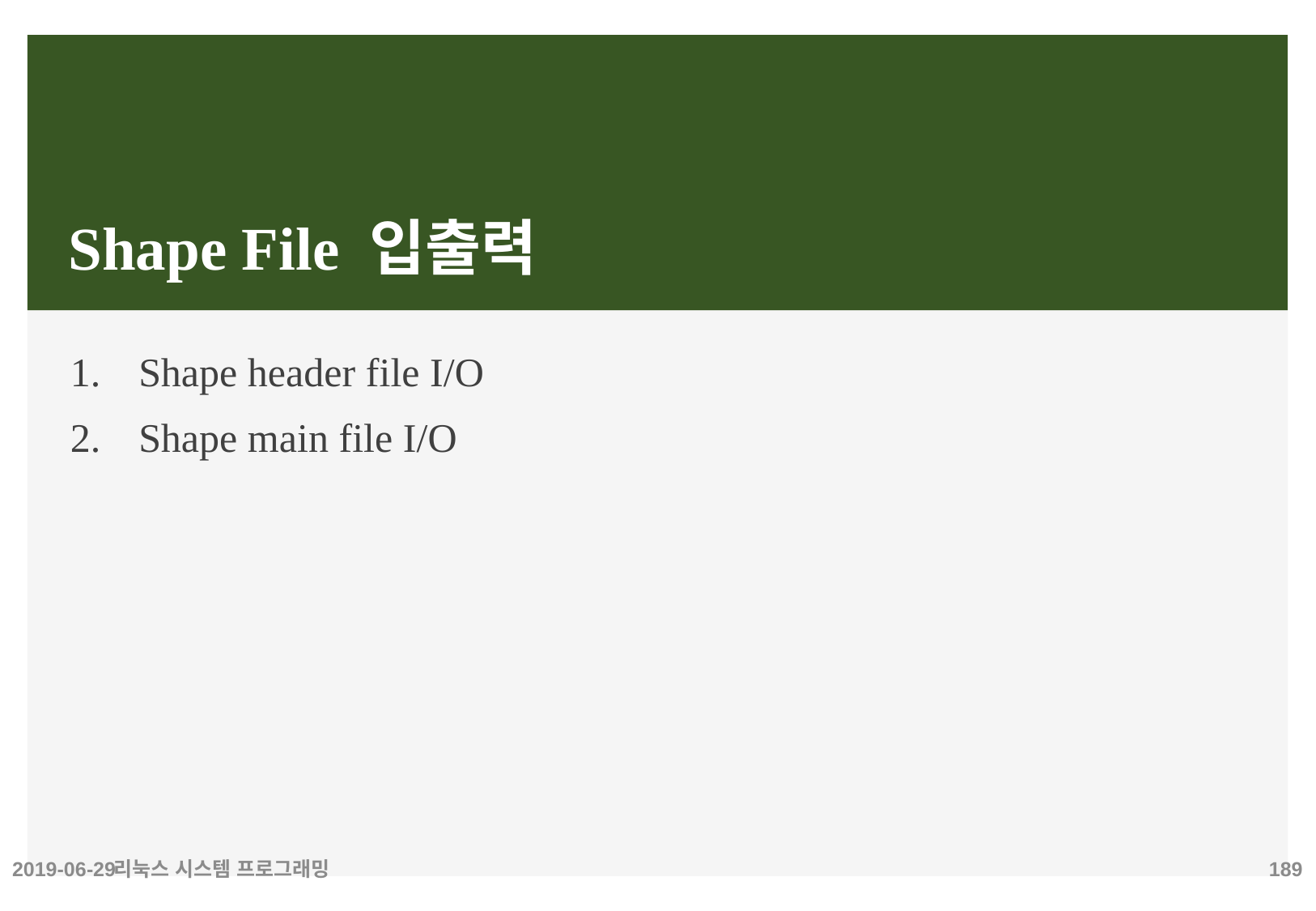

# Shape File 입출력
Shape header file I/O
Shape main file I/O
2019-06-29
리눅스 시스템 프로그래밍
189